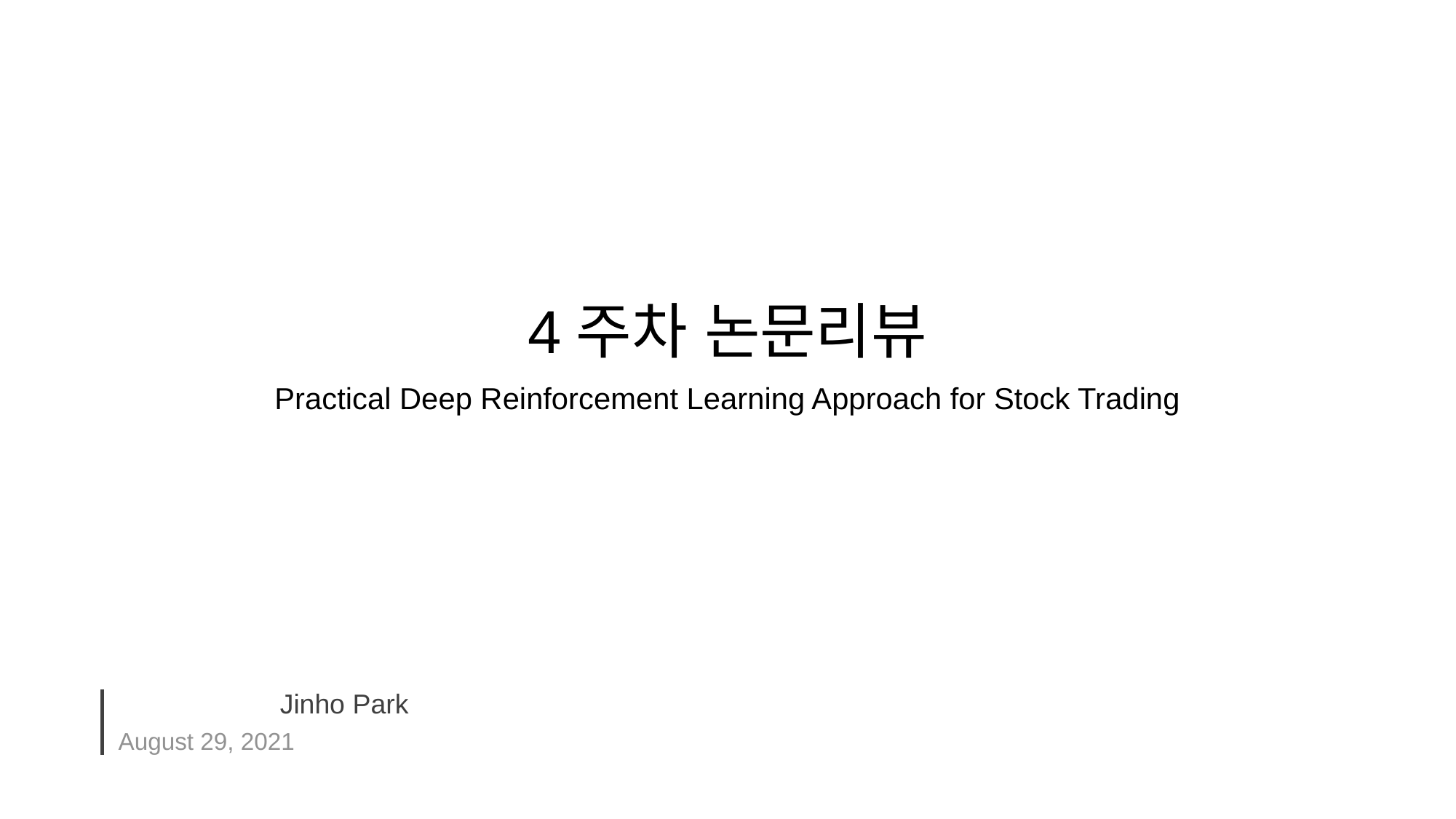

# 4주차 논문리뷰 Practical Deep Reinforcement Learning Approach for Stock Trading
August 29, 2021